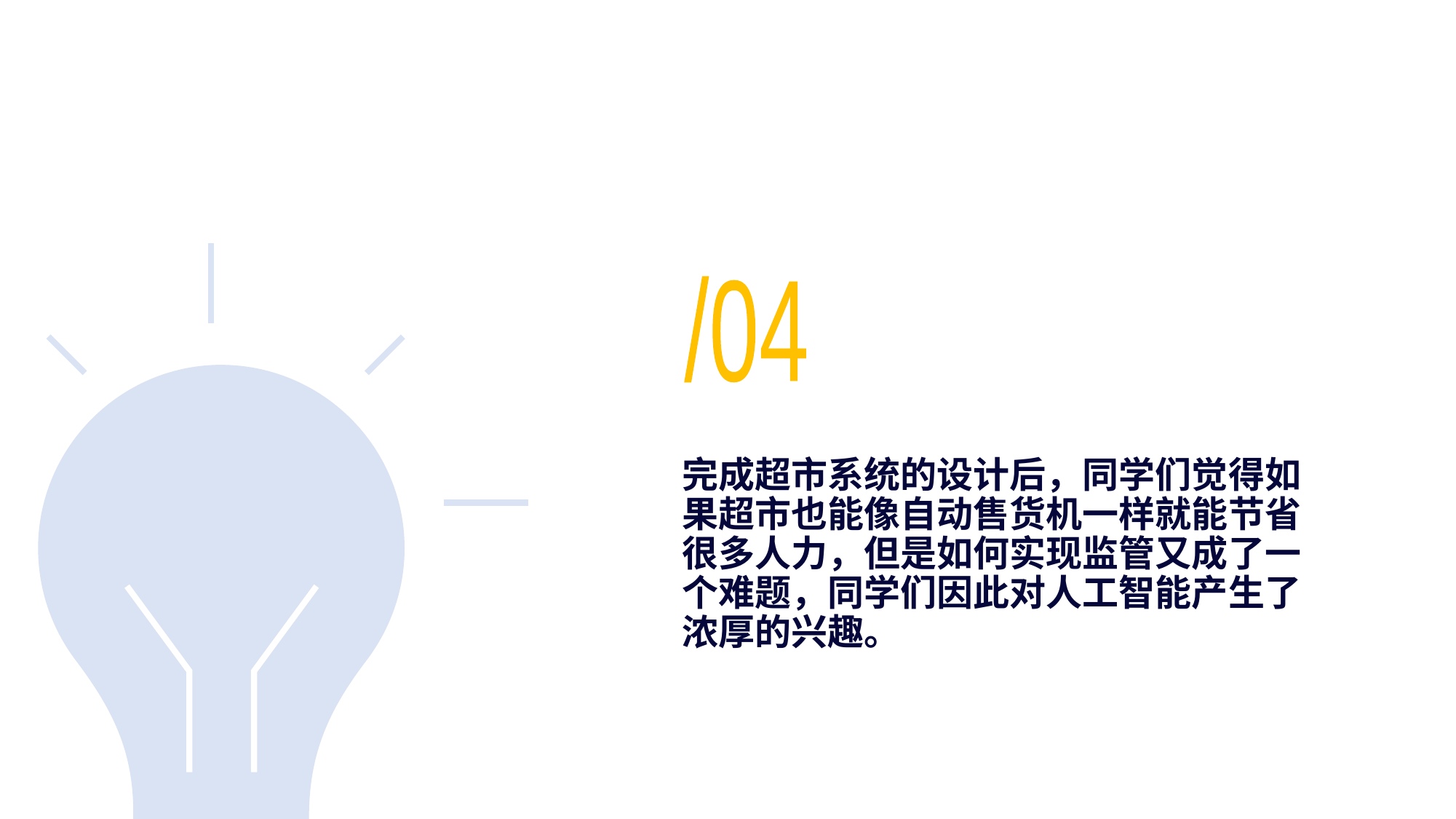

/04
# 完成超市系统的设计后，同学们觉得如果超市也能像自动售货机一样就能节省很多人力，但是如何实现监管又成了一个难题，同学们因此对人工智能产生了浓厚的兴趣。